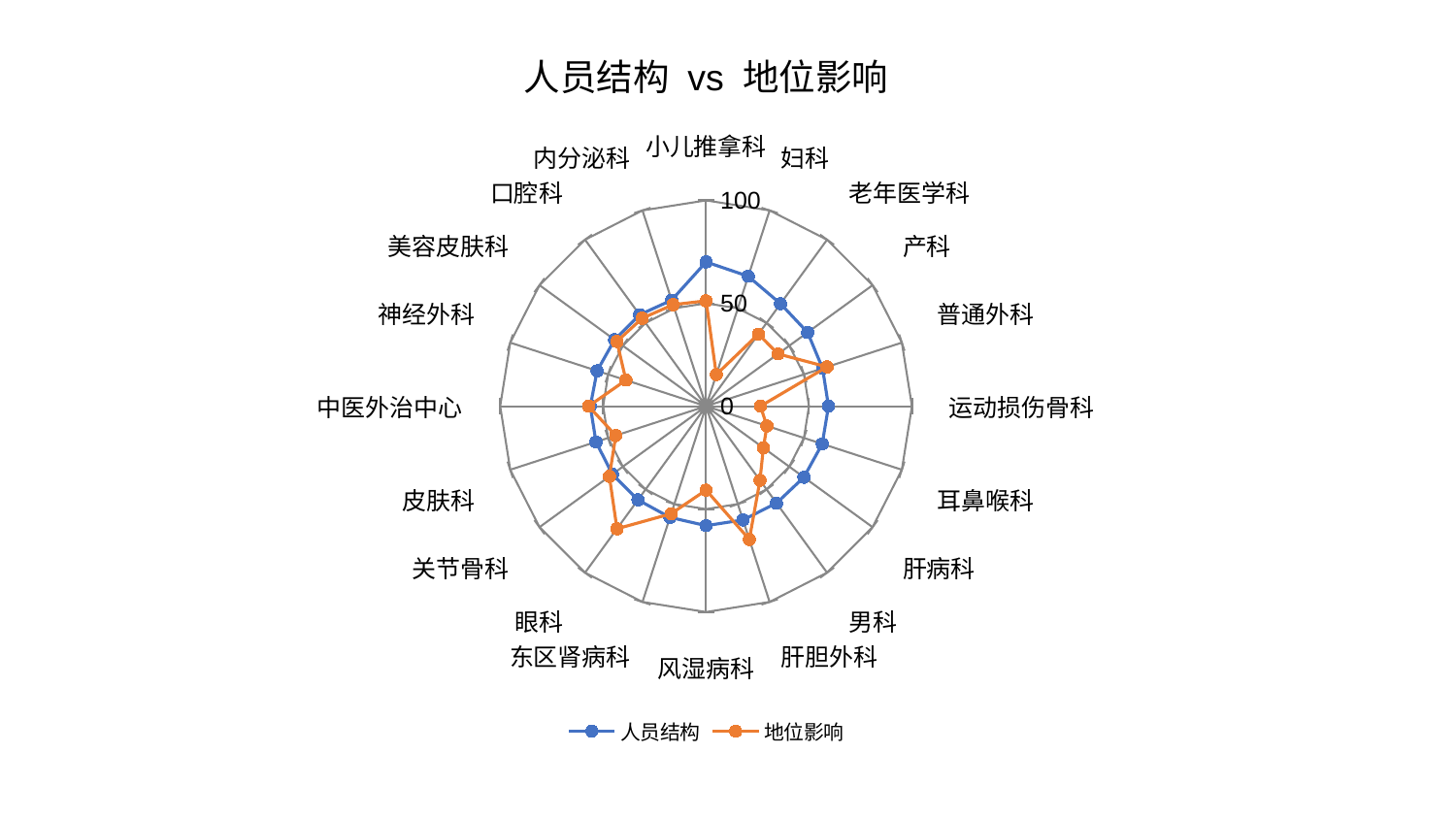

### Chart: 人员结构 vs 地位影响

| Category | 人员结构 | 地位影响 |
|---|---|---|
| 小儿推拿科 | 70.09382547852292 | 51.21019804750656 |
| 妇科 | 66.36809533125594 | 16.156031003697226 |
| 老年医学科 | 61.52919148316098 | 43.29908311901281 |
| 产科 | 61.0011517259956 | 43.2317057996317 |
| 普通外科 | 59.51865322494658 | 61.81741805034622 |
| 运动损伤骨科 | 59.46969193720183 | 26.432720062489086 |
| 耳鼻喉科 | 59.358563219059945 | 31.100209860417042 |
| 肝病科 | 58.7516754983615 | 34.430530922771204 |
| 男科 | 58.23200509304468 | 44.586246752274555 |
| 肝胆外科 | 58.107561941469896 | 68.07022455337196 |
| 风湿病科 | 58.049108330476095 | 40.76960785515044 |
| 东区肾病科 | 56.815719940612844 | 54.95569726532165 |
| 眼科 | 56.27355569450081 | 73.63951862400046 |
| 关节骨科 | 56.243590788471046 | 58.02907413285927 |
| 皮肤科 | 56.23188498147123 | 46.126595622452726 |
| 中医外治中心 | 56.21271483709702 | 57.06502686773973 |
| 神经外科 | 55.619857955974446 | 40.94696379415297 |
| 美容皮肤科 | 54.93336154043597 | 53.51731236855071 |
| 口腔科 | 54.91826675576095 | 52.81548135812606 |
| 内分泌科 | 54.15672023942964 | 51.84359642440335 |
10